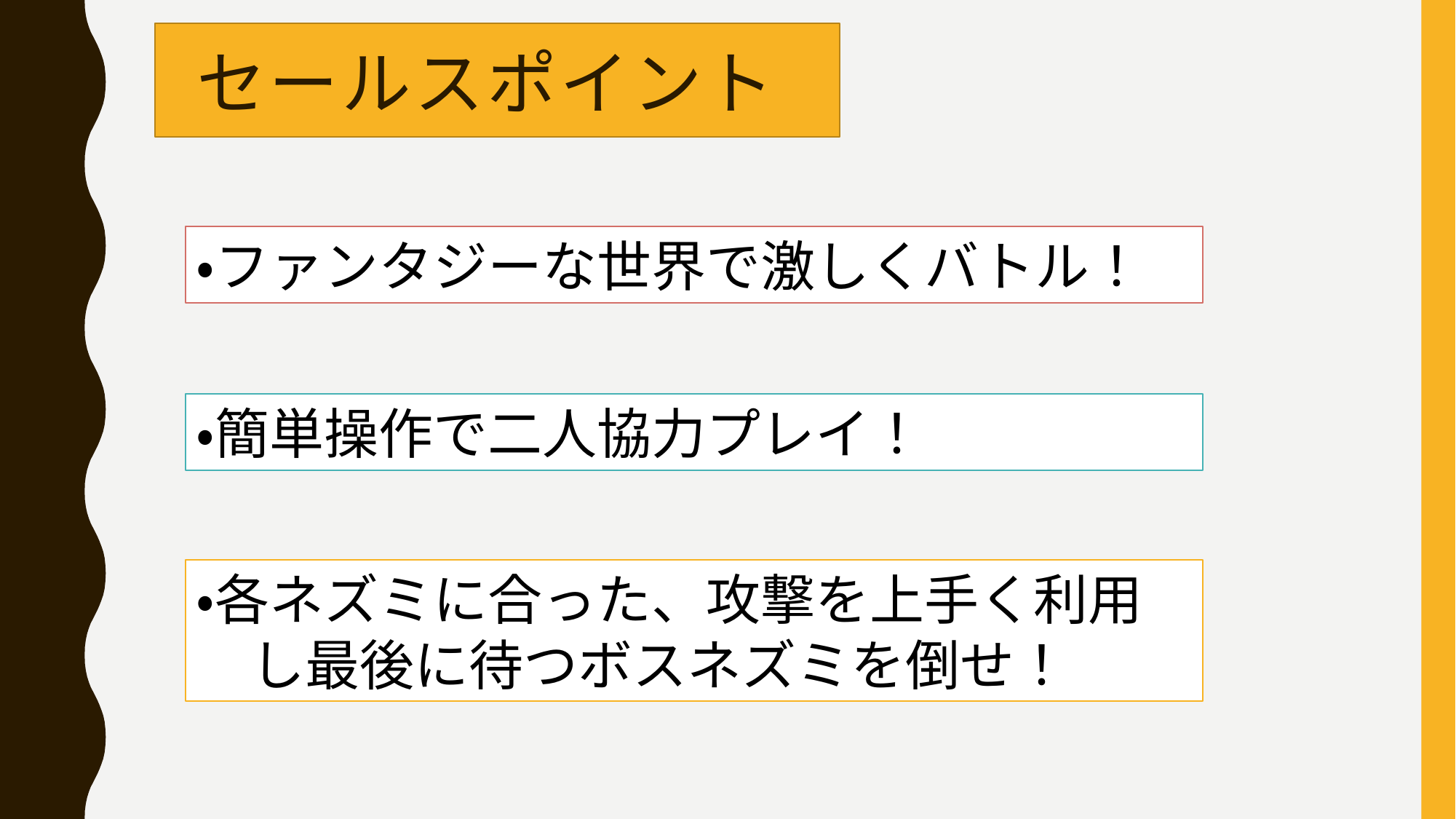

# セールスポイント
・ファンタジーな世界で激しくバトル！
・簡単操作で二人協力プレイ！
・各ネズミに合った、攻撃を上手く利用
　し最後に待つボスネズミを倒せ！